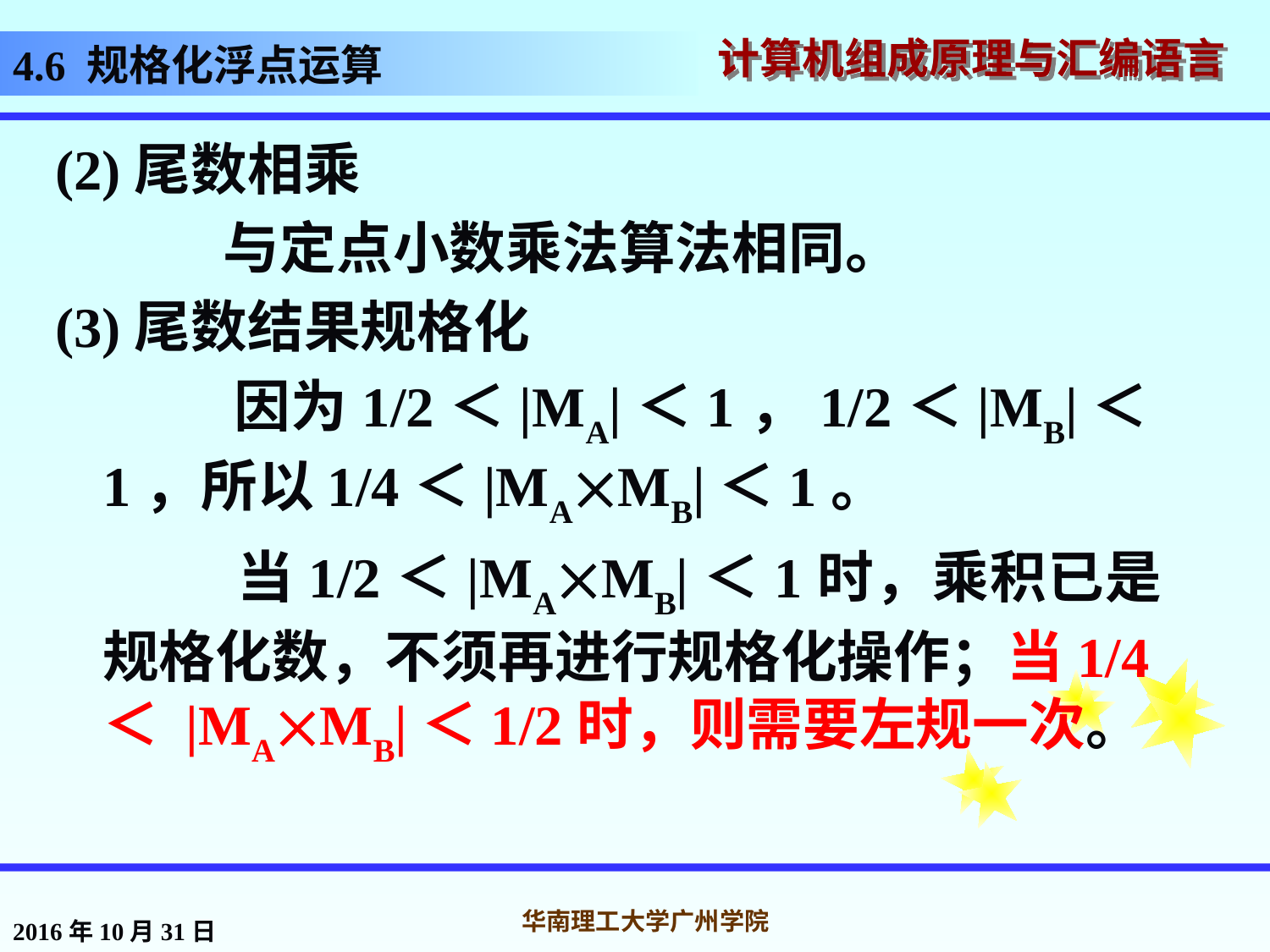

# 4.6 规格化浮点运算
(2)尾数相乘
            与定点小数乘法算法相同。
(3)尾数结果规格化
            因为1/2＜|MA|＜1，1/2＜|MB|＜1，所以1/4＜|MA×MB|＜1。
            当1/2＜|MA×MB|＜1时，乘积已是规格化数，不须再进行规格化操作；当1/4＜ |MA×MB|＜1/2时，则需要左规一次。
2016年10月31日
华南理工大学广州学院